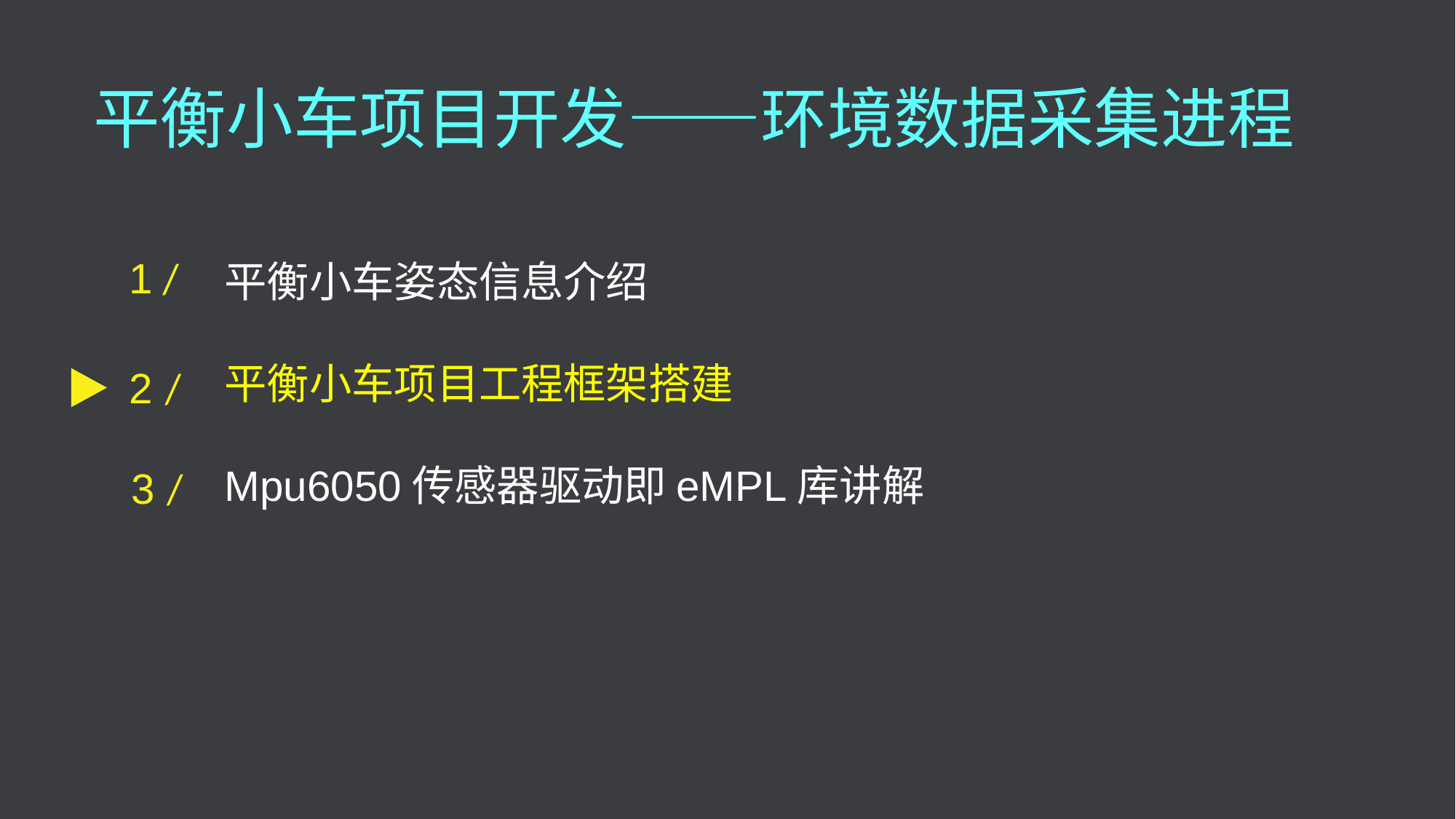

平衡小车项目开发——环境数据采集进程
1 /
平衡小车姿态信息介绍

平衡小车项目工程框架搭建

Mpu6050传感器驱动即eMPL库讲解
2 /

3 /